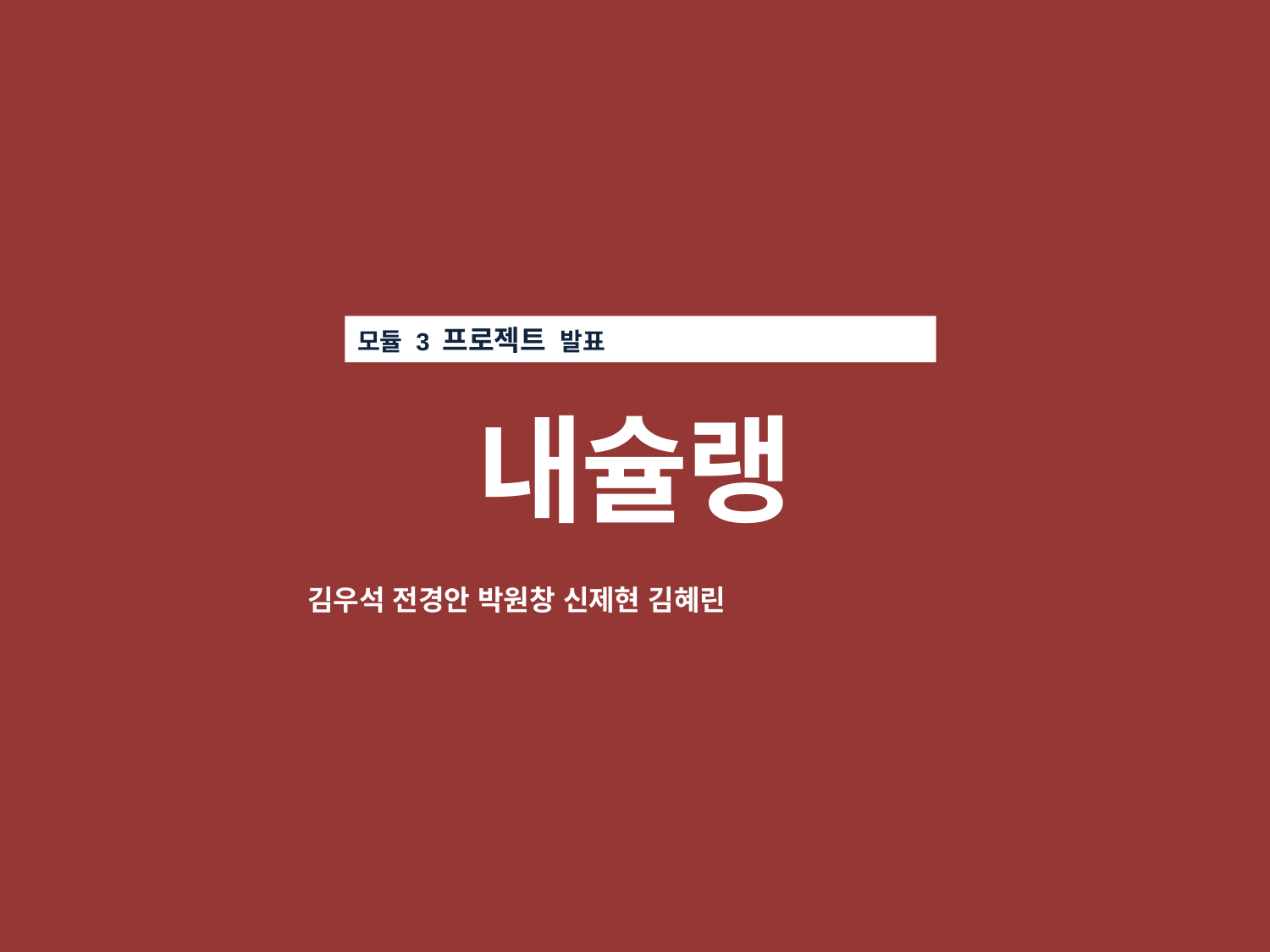

모듈 3 프로젝트  발표
 내슐랭
김우석 전경안 박원창 신제현 김혜린